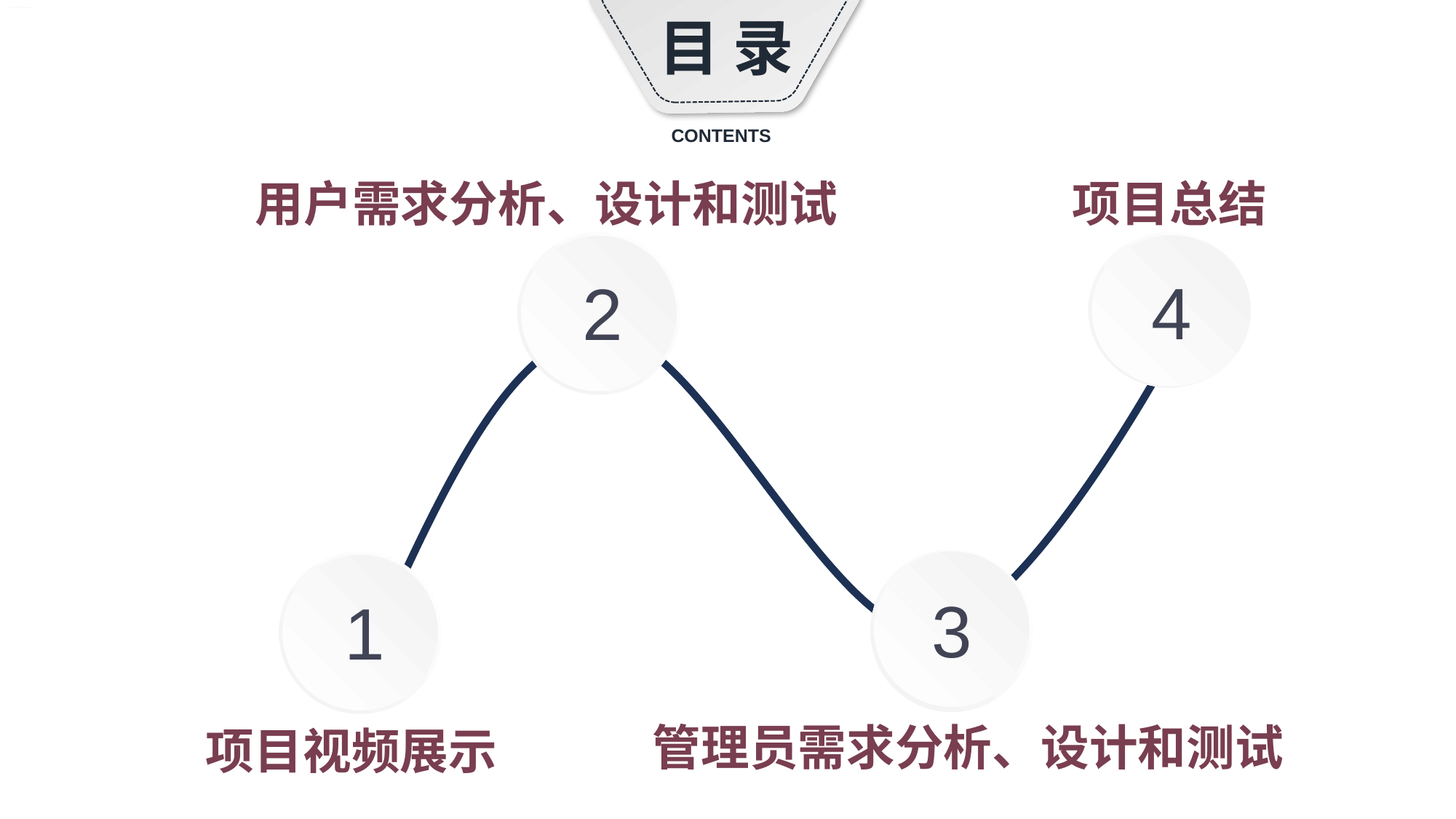

行业PPT模板http://www.1ppt.com/hangye/
目 录
CONTENTS
项目总结
用户需求分析、设计和测试

2

4

3

1
管理员需求分析、设计和测试
项目视频展示
延时符